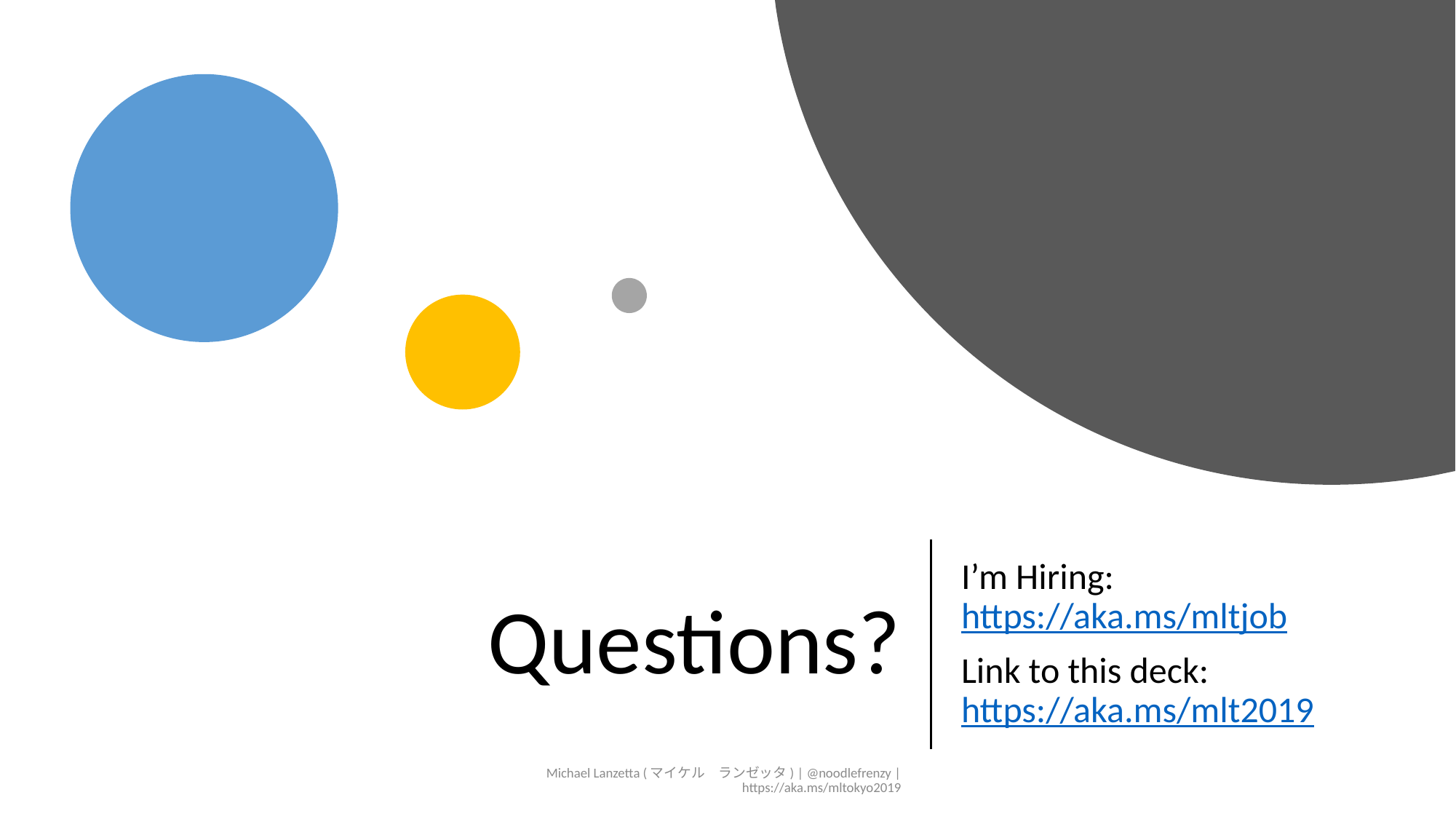

# Questions?
I’m Hiring: https://aka.ms/mltjob
Link to this deck: https://aka.ms/mlt2019
Michael Lanzetta (マイケル　ランゼッタ) | @noodlefrenzy | https://aka.ms/mltokyo2019